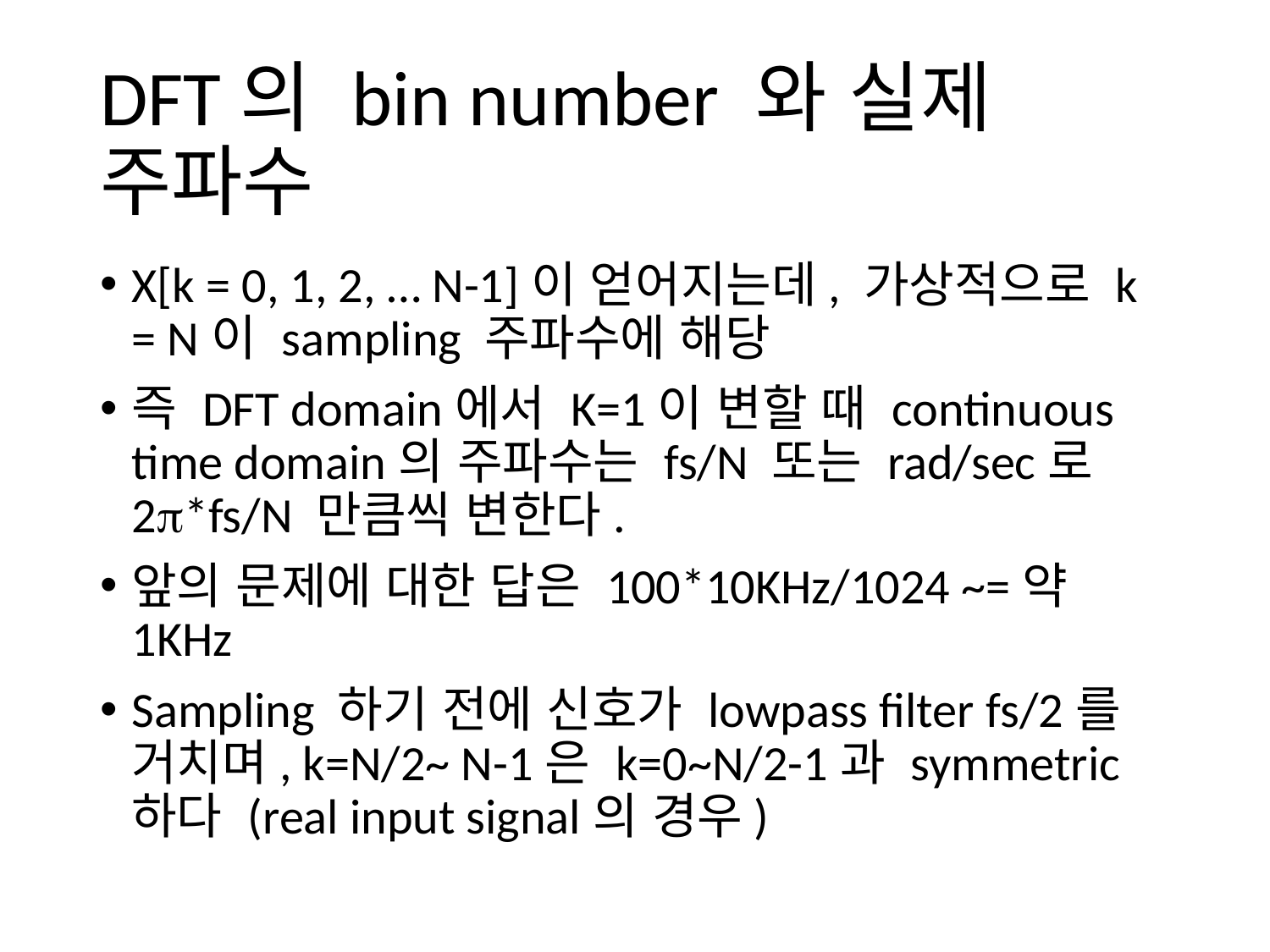

# DFT의 bin number 와 실제 주파수
X[k = 0, 1, 2, … N-1]이 얻어지는데, 가상적으로 k = N이 sampling 주파수에 해당
즉 DFT domain에서 K=1이 변할 때 continuous time domain의 주파수는 fs/N 또는 rad/sec로 2π*fs/N 만큼씩 변한다.
앞의 문제에 대한 답은 100*10KHz/1024 ~=약 1KHz
Sampling 하기 전에 신호가 lowpass filter fs/2를 거치며, k=N/2~ N-1은 k=0~N/2-1과 symmetric하다 (real input signal의 경우)